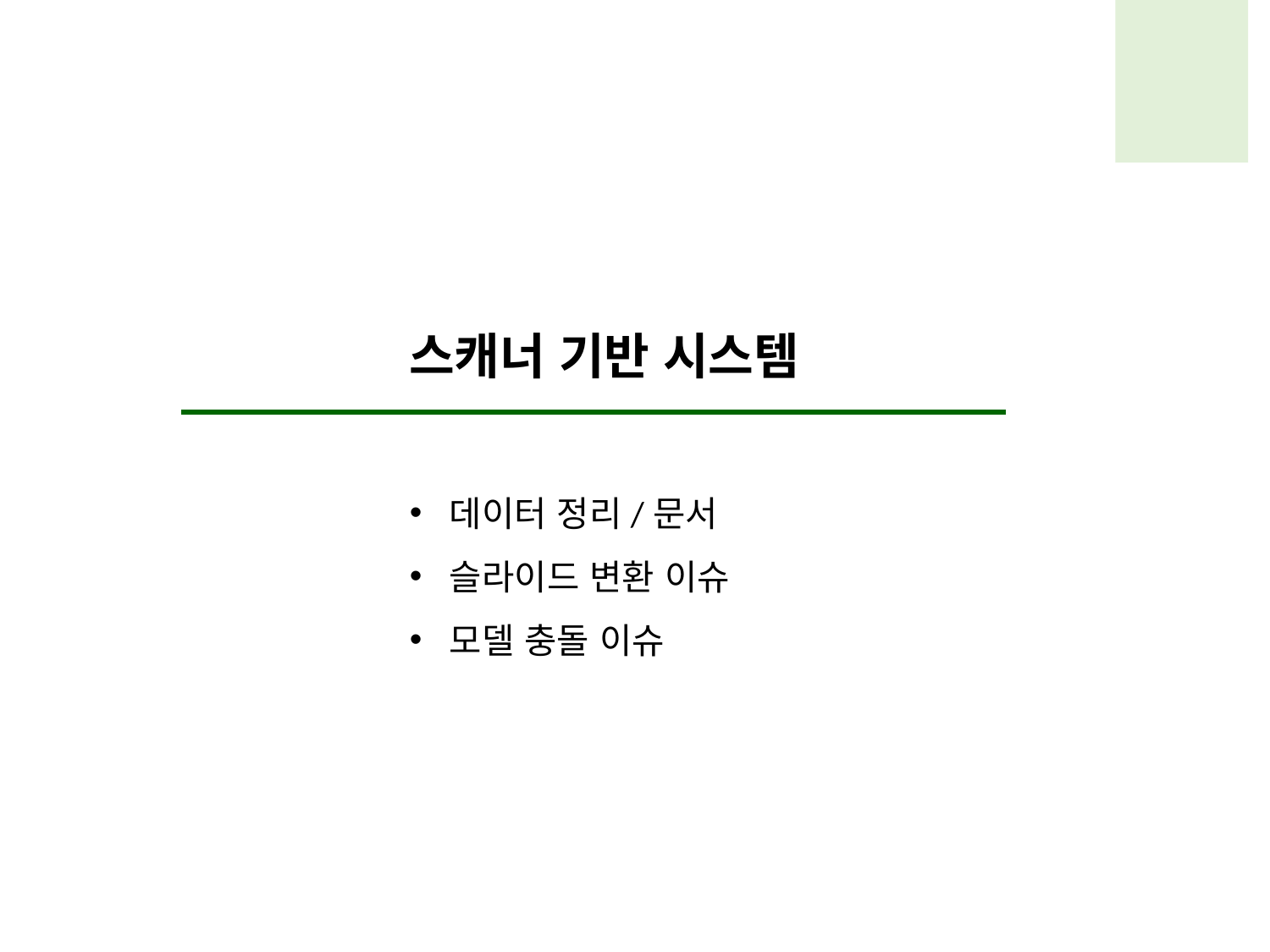

스캐너 기반 시스템
데이터 정리/문서
슬라이드 변환 이슈
모델 충돌 이슈